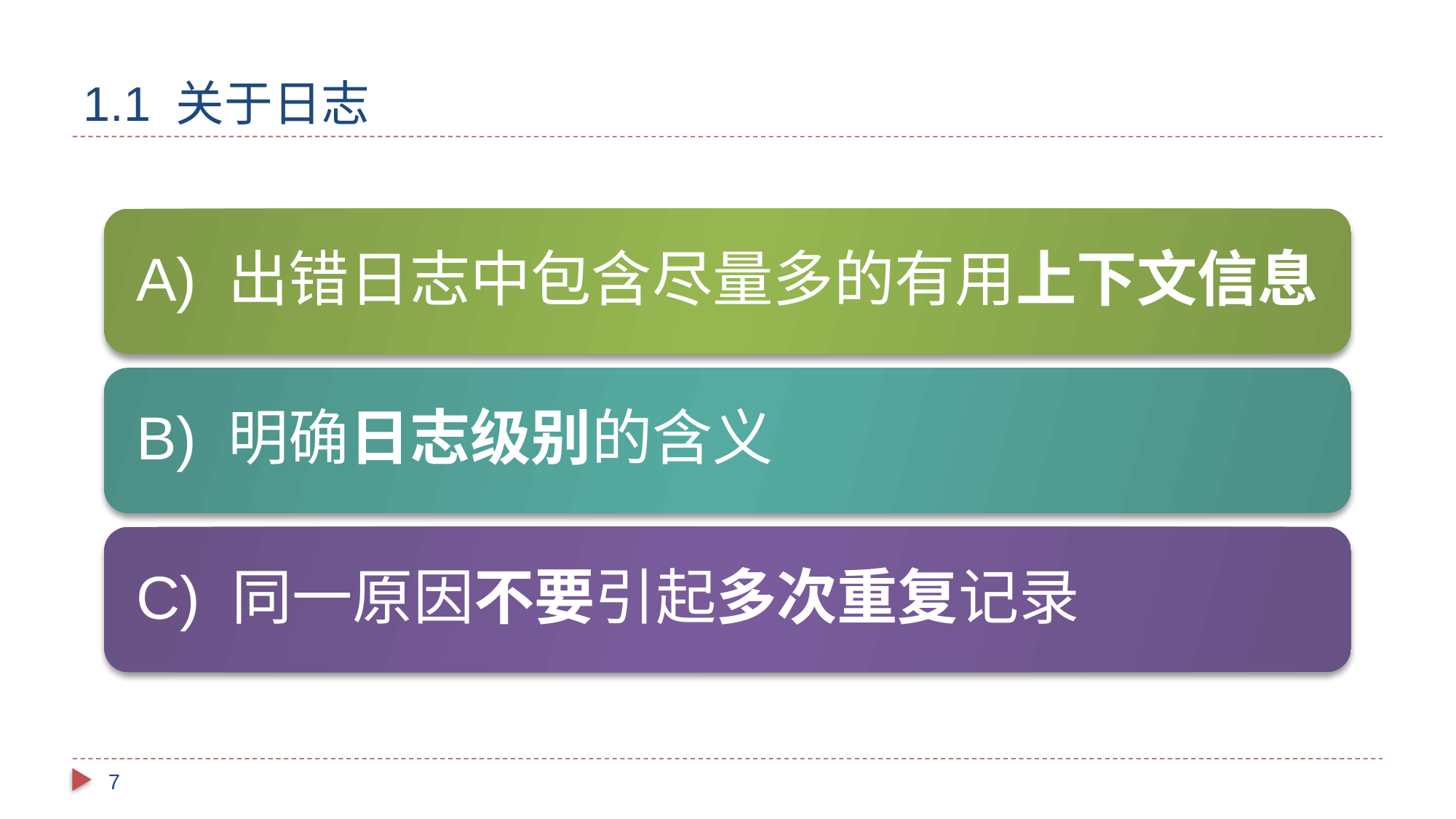

# 1.1 关于日志
A) 出错日志中包含尽量多的有用上下文信息
B) 明确日志级别的含义
C) 同一原因不要引起多次重复记录
7